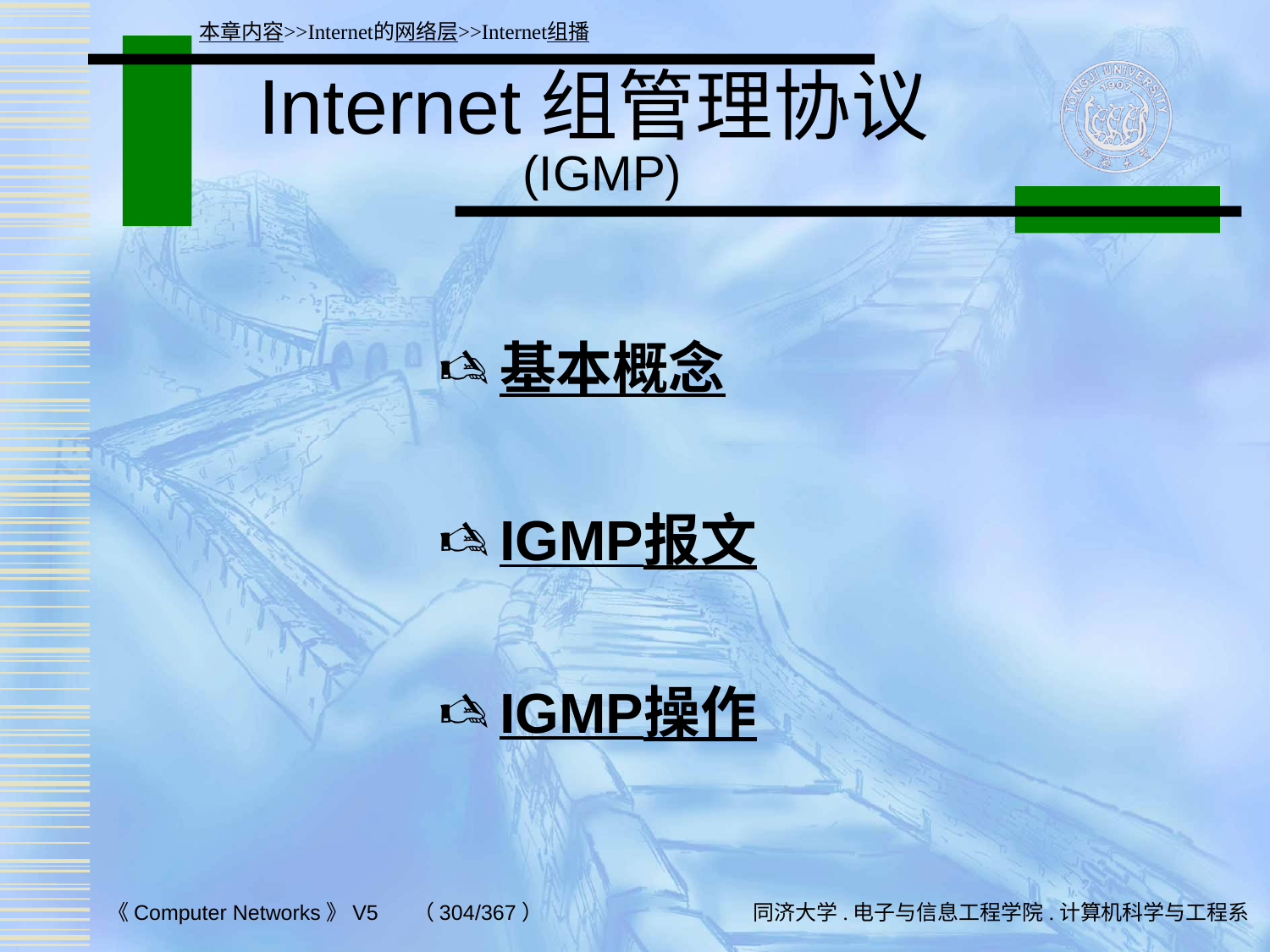

本章内容>>Internet的网络层>>Internet组播
# Internet组管理协议 (IGMP)
基本概念

IGMP报文

IGMP操作